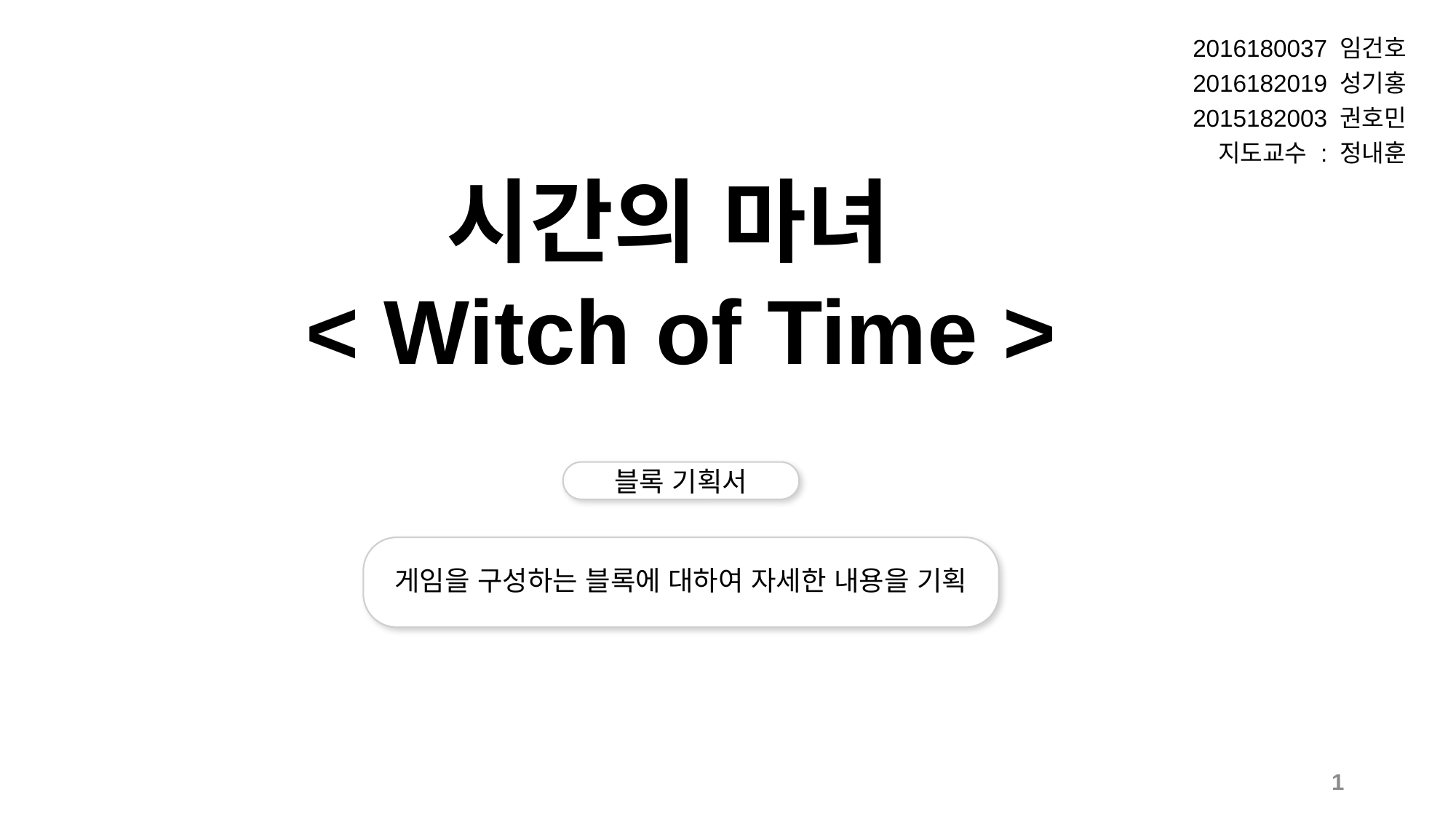

| 2016180037 임건호 2016182019 성기홍 2015182003 권호민 지도교수 : 정내훈 |
| --- |
시간의 마녀
< Witch of Time >
블록 기획서
게임을 구성하는 블록에 대하여 자세한 내용을 기획
1